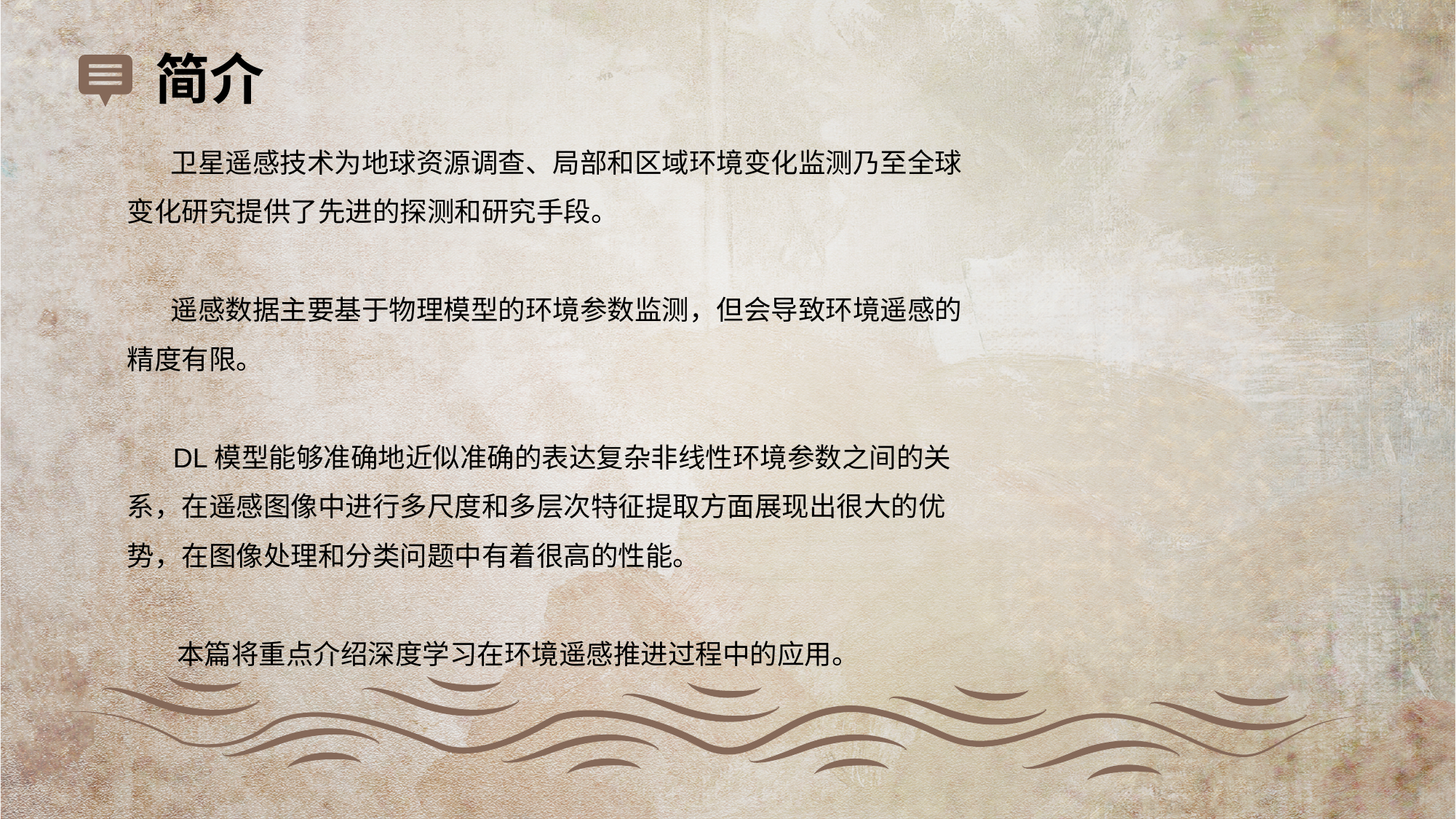

简介

      卫星遥感技术为地球资源调查、局部和区域环境变化监测乃至全球变化研究提供了先进的探测和研究手段。

      遥感数据主要基于物理模型的环境参数监测，但会导致环境遥感的精度有限。

      DL模型能够准确地近似准确的表达复杂非线性环境参数之间的关系，在遥感图像中进行多尺度和多层次特征提取方面展现出很大的优势，在图像处理和分类问题中有着很高的性能。

       本篇将重点介绍深度学习在环境遥感推进过程中的应用。